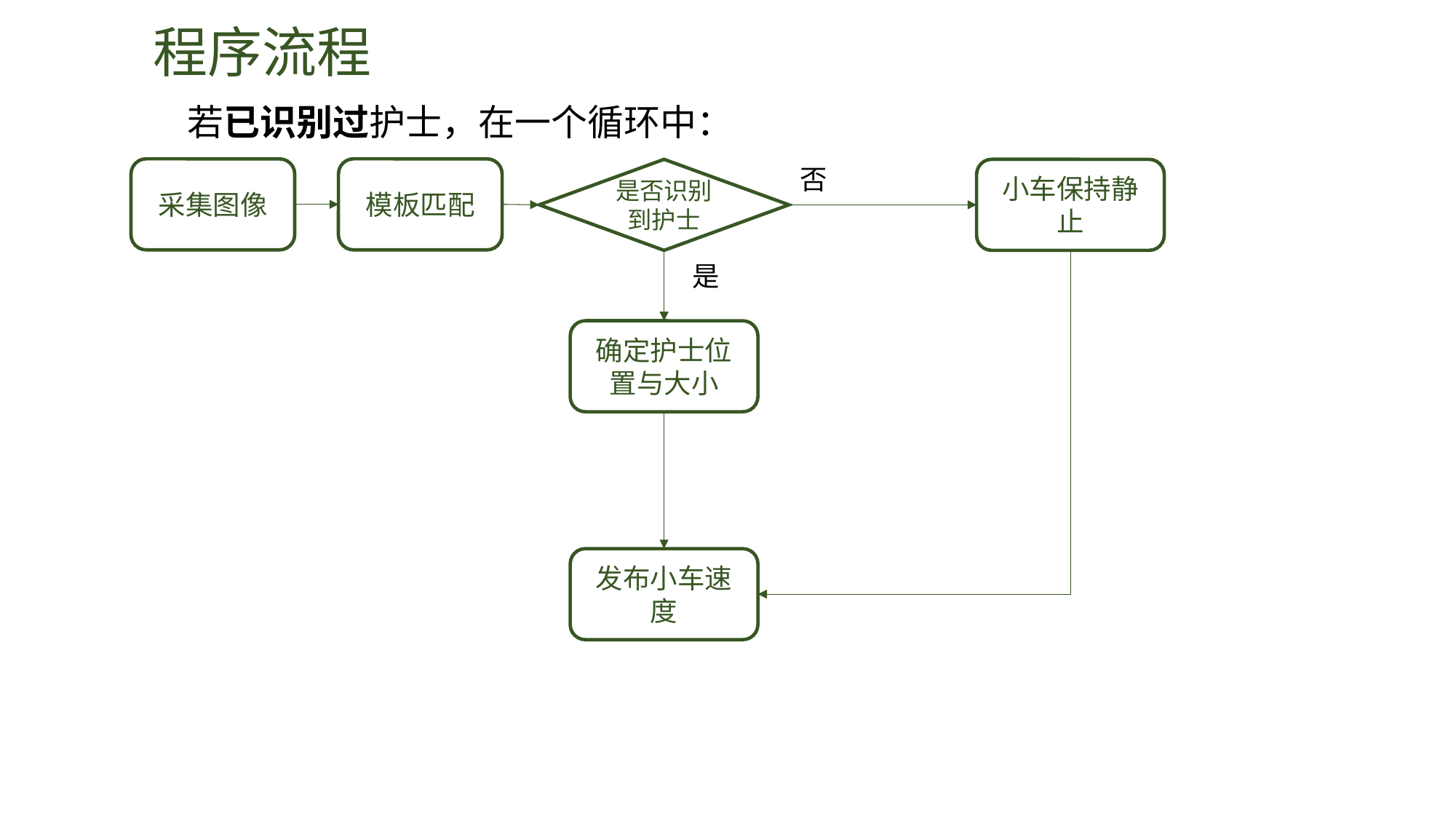

程序流程
若已识别过护士，在一个循环中：
否
采集图像
模板匹配
是否识别到护士
小车保持静止
是
确定护士位置与大小
发布小车速度